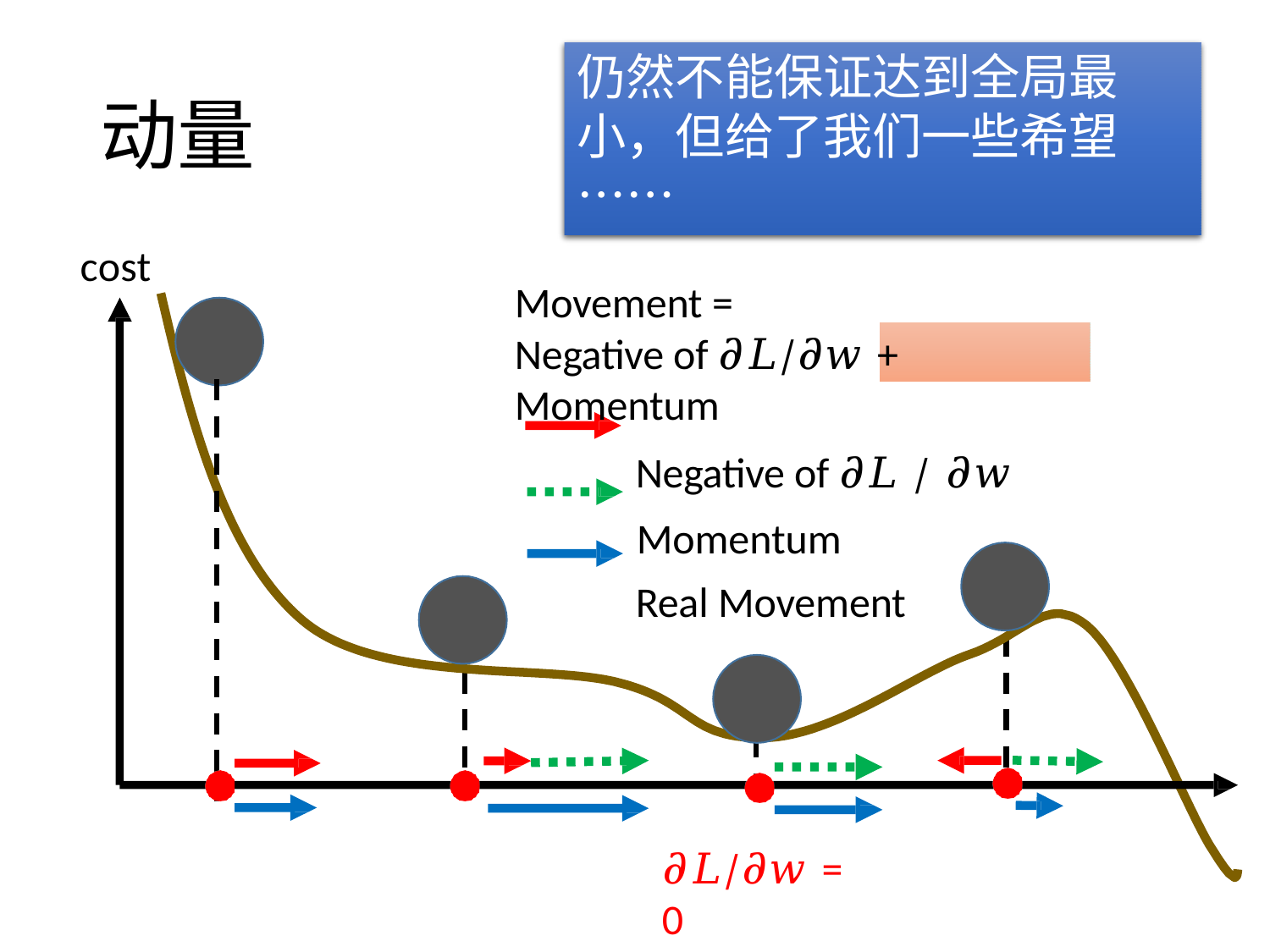

# 仍然不能保证达到全局最小，但给了我们一些希望 ……
动量
cost
Movement =
Negative of 𝜕𝐿∕𝜕𝑤 + Momentum
Negative of 𝜕𝐿 ∕ 𝜕𝑤
Momentum  Real Movement

𝜕𝐿∕𝜕𝑤 = 0